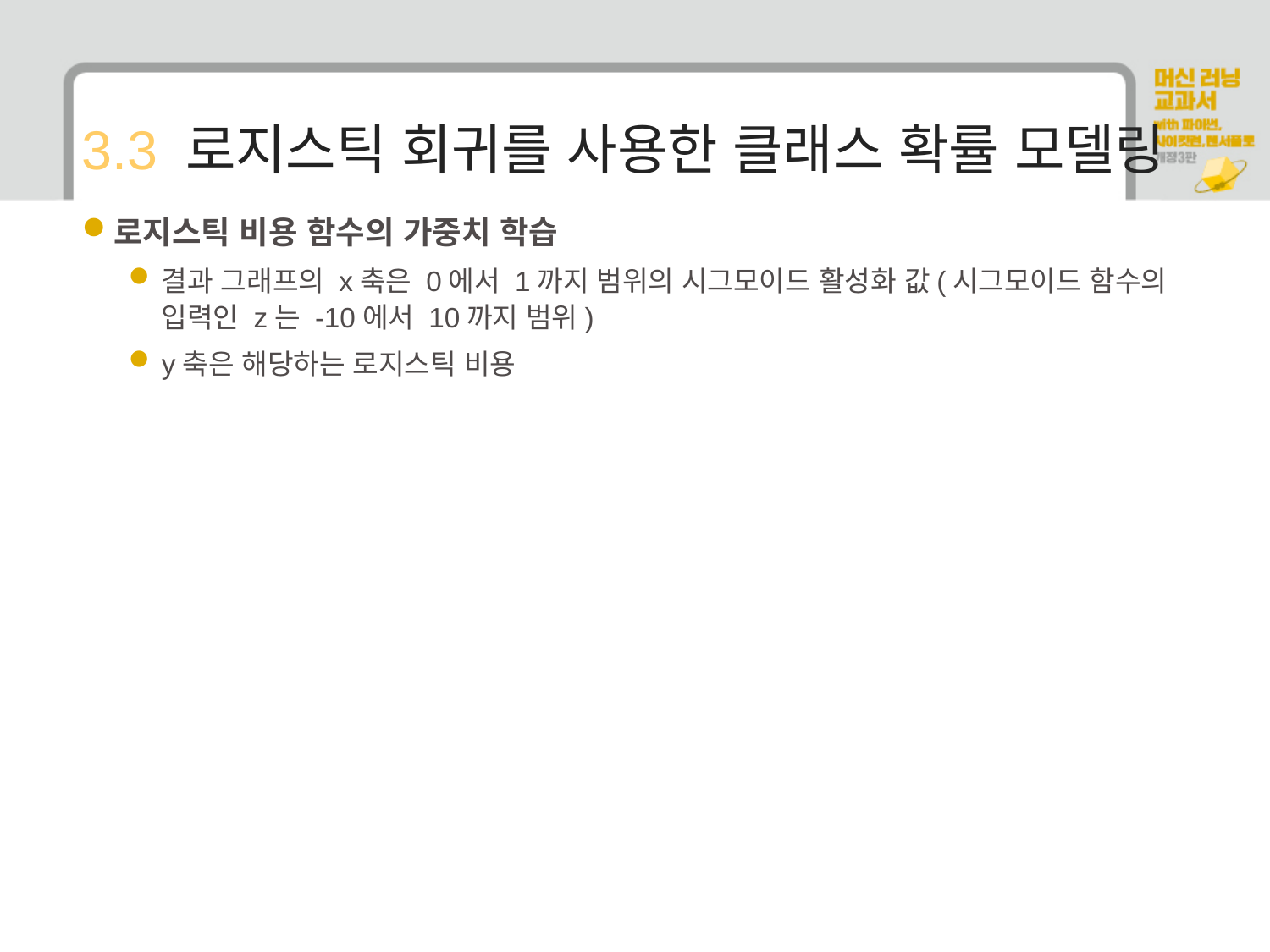

# 3.3 로지스틱 회귀를 사용한 클래스 확률 모델링
로지스틱 비용 함수의 가중치 학습
결과 그래프의 x축은 0에서 1까지 범위의 시그모이드 활성화 값(시그모이드 함수의 입력인 z는 -10에서 10까지 범위)
y축은 해당하는 로지스틱 비용